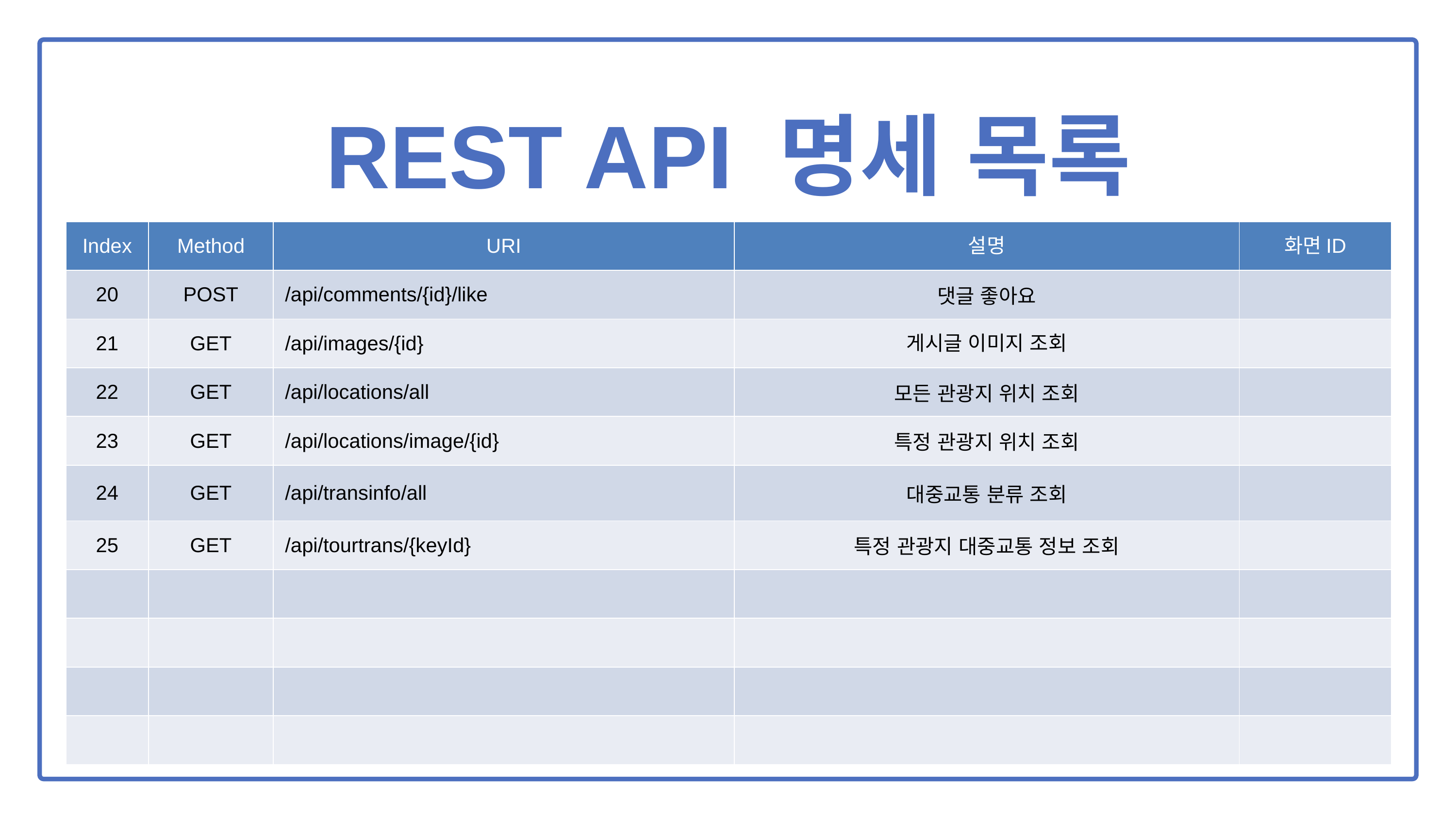

REST API 명세 목록
| Index | Method | URI | 설명 | 화면ID |
| --- | --- | --- | --- | --- |
| 20 | POST | /api/comments/{id}/like | 댓글 좋아요 |  |
| 21 | GET | /api/images/{id} | 게시글 이미지 조회 |  |
| 22 | GET | /api/locations/all | 모든 관광지 위치 조회 |  |
| 23 | GET | /api/locations/image/{id} | 특정 관광지 위치 조회 |  |
| 24 | GET | /api/transinfo/all | 대중교통 분류 조회 |  |
| 25 | GET | /api/tourtrans/{keyId} | 특정 관광지 대중교통 정보 조회 |  |
|  |  |  |  |  |
|  |  |  |  |  |
|  |  |  |  |  |
|  |  |  |  |  |